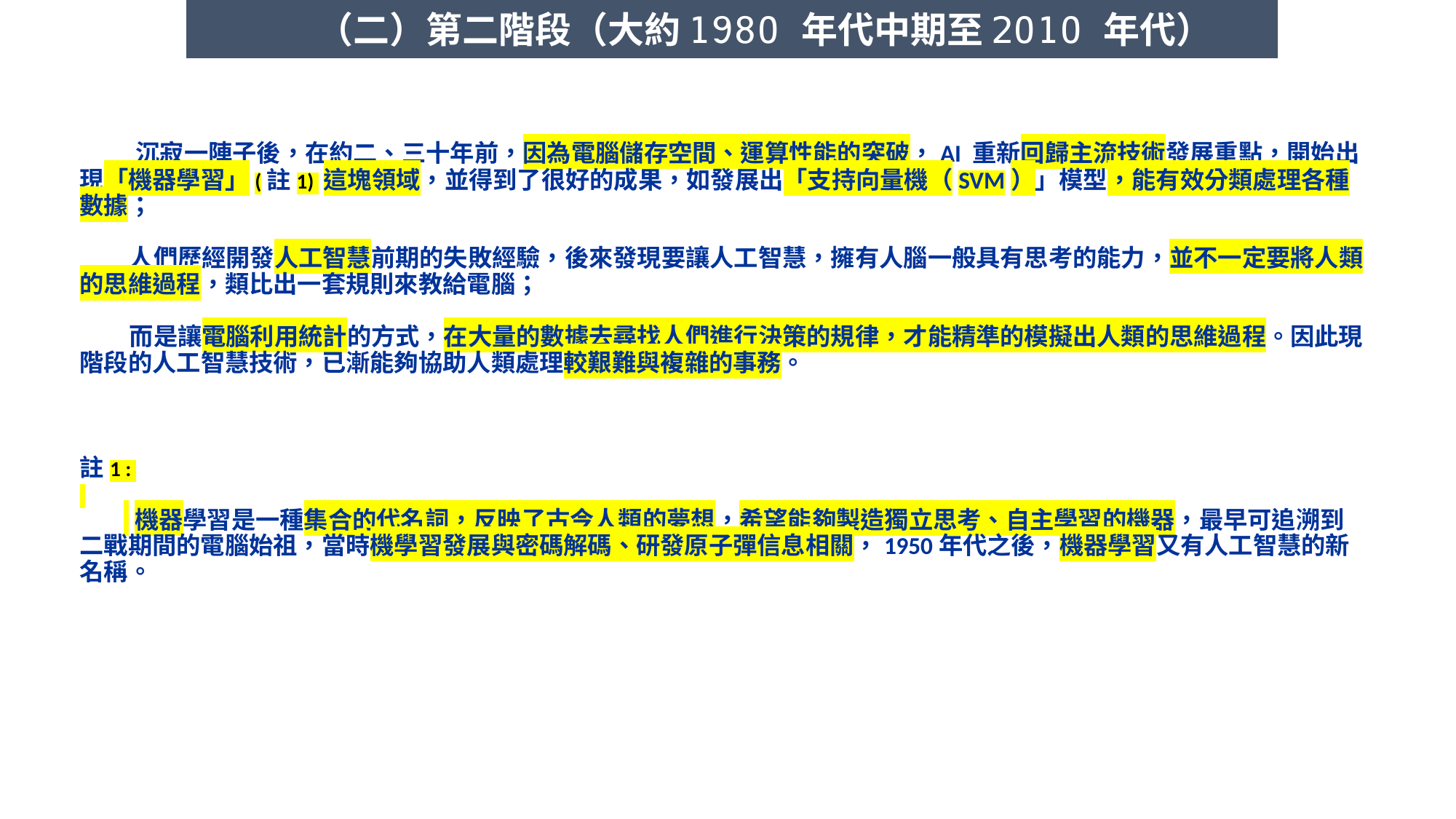

（二）第二階段（大約1980 年代中期至2010 年代）

        沉寂一陣子後，在約二、三十年前，因為電腦儲存空間、運算性能的突破，AI 重新回歸主流技術發展重點，開始出現「機器學習」(註1) 這塊領域，並得到了很好的成果，如發展出「支持向量機（SVM）」模型，能有效分類處理各種數據；

        人們歷經開發人工智慧前期的失敗經驗，後來發現要讓人工智慧，擁有人腦一般具有思考的能力，並不一定要將人類的思維過程，類比出一套規則來教給電腦；

        而是讓電腦利用統計的方式，在大量的數據去尋找人們進行決策的規律，才能精準的模擬出人類的思維過程。因此現階段的人工智慧技術，已漸能夠協助人類處理較艱難與複雜的事務。

註1 :

         機器學習是一種集合的代名詞，反映了古今人類的夢想，希望能夠製造獨立思考、自主學習的機器，最早可追溯到二戰期間的電腦始祖，當時機學習發展與密碼解碼、研發原子彈信息相關，1950年代之後，機器學習又有人工智慧的新名稱。